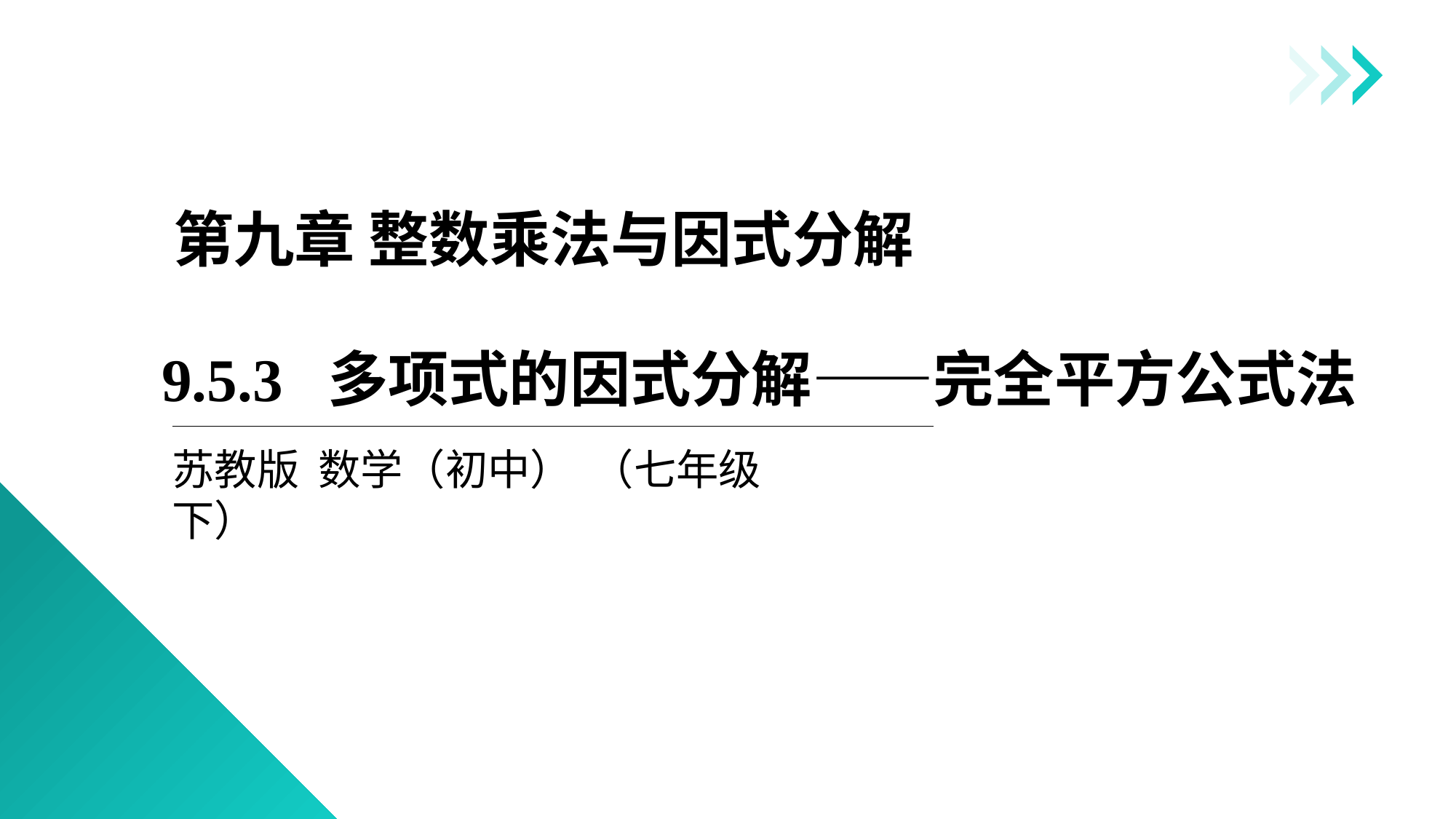

课前准备
知识回顾
第九章 整数乘法与因式分解
公式法
例题精讲
9.5.3  多项式的因式分解——完全平方公式法

课堂总结
随堂检测
苏教版  数学（初中）  （七年级 下）

封面
学习目标